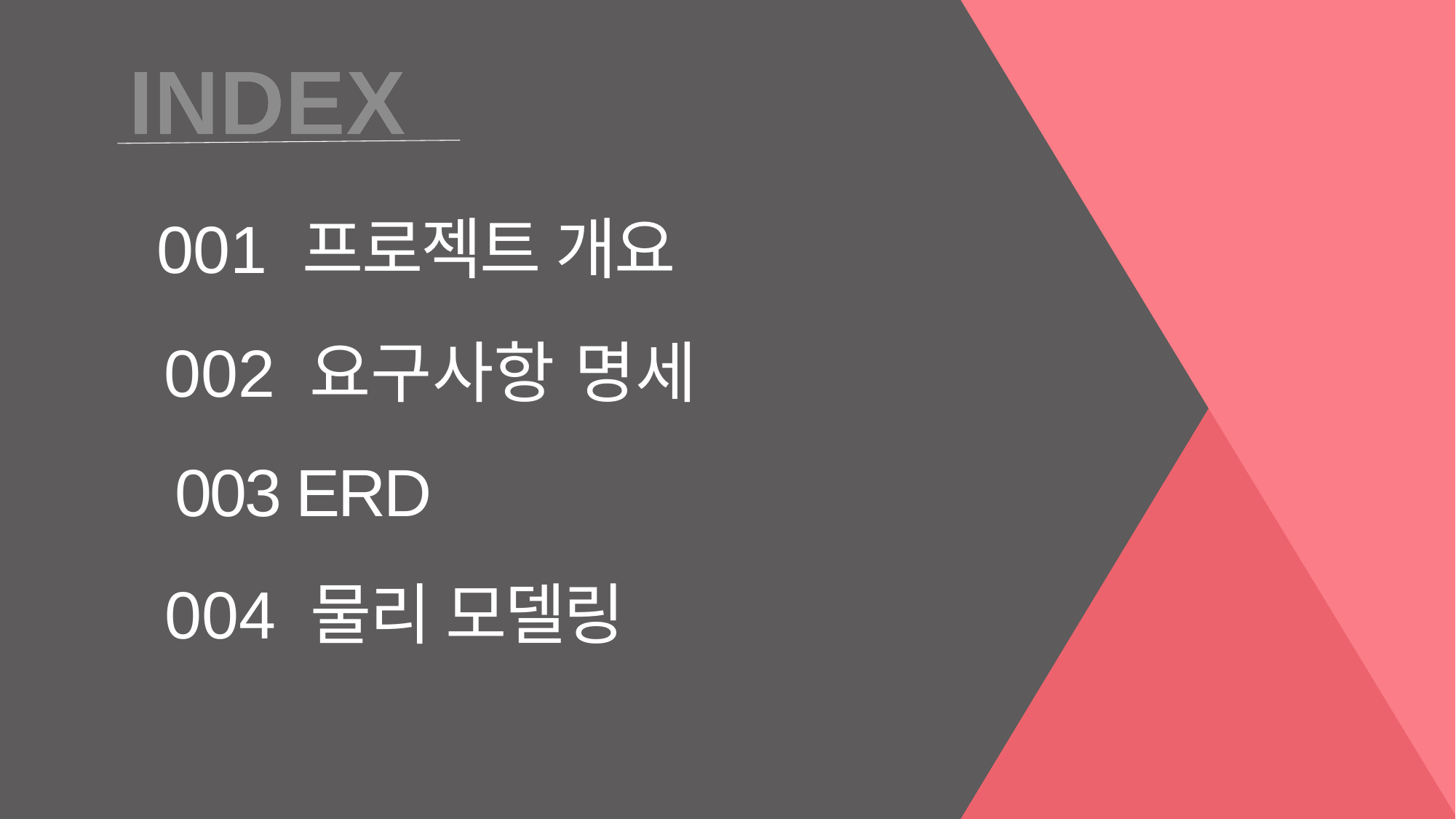

INDEX
001 프로젝트 개요

002 요구사항 명세

004 물리 모델링

003 ERD